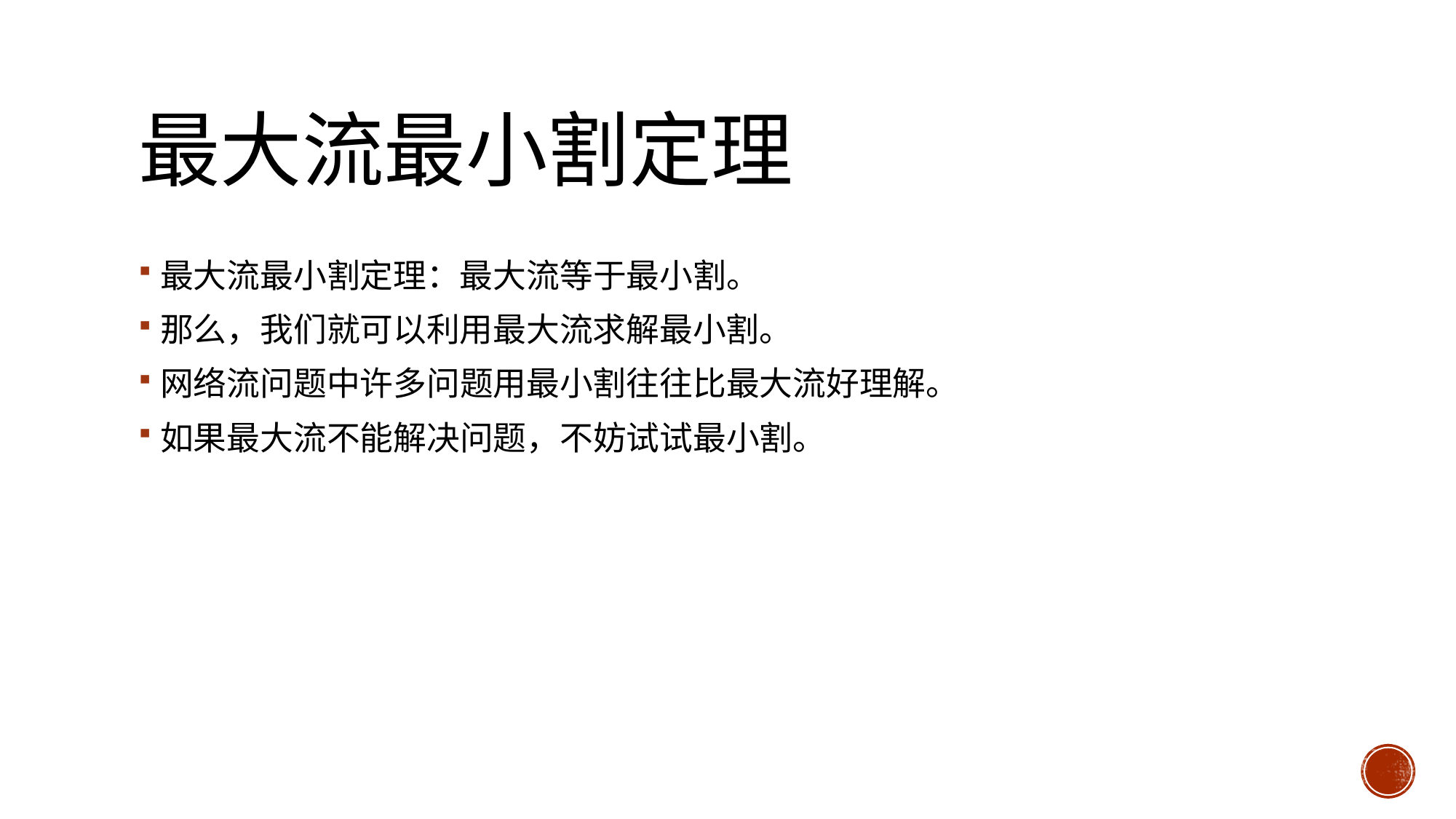

# 最大流最小割定理
最大流最小割定理：最大流等于最小割。
那么，我们就可以利用最大流求解最小割。
网络流问题中许多问题用最小割往往比最大流好理解。
如果最大流不能解决问题，不妨试试最小割。